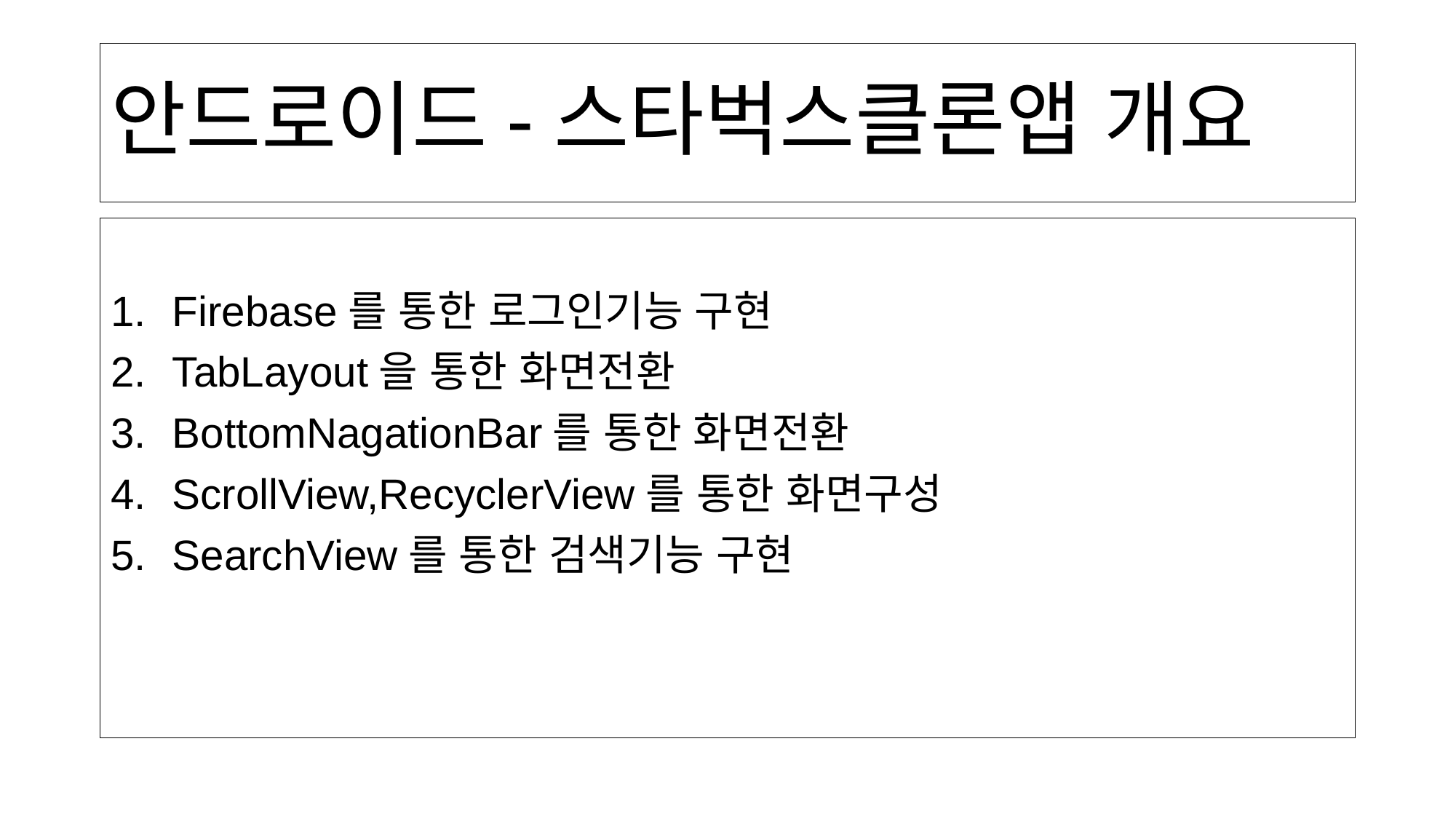

# 안드로이드-스타벅스클론앱 개요

Firebase를 통한 로그인기능 구현
TabLayout을 통한 화면전환
BottomNagationBar를 통한 화면전환
ScrollView,RecyclerView를 통한 화면구성
SearchView를 통한 검색기능 구현